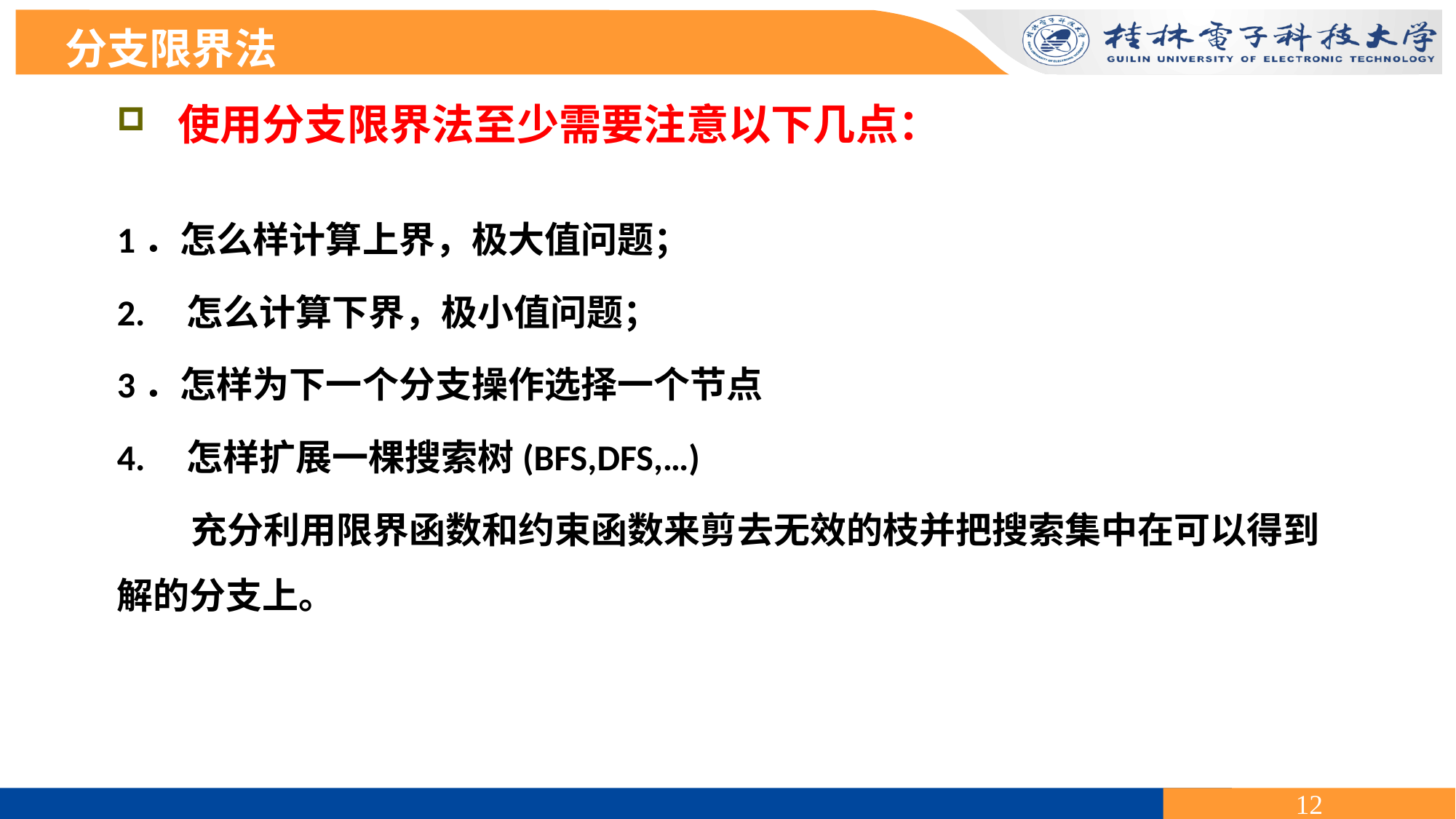

分支限界法
 使用分支限界法至少需要注意以下几点：
1．怎么样计算上界，极大值问题；
2.    怎么计算下界，极小值问题；
3．怎样为下一个分支操作选择一个节点
4.    怎样扩展一棵搜索树(BFS,DFS,…)
        充分利用限界函数和约束函数来剪去无效的枝并把搜索集中在可以得到解的分支上。